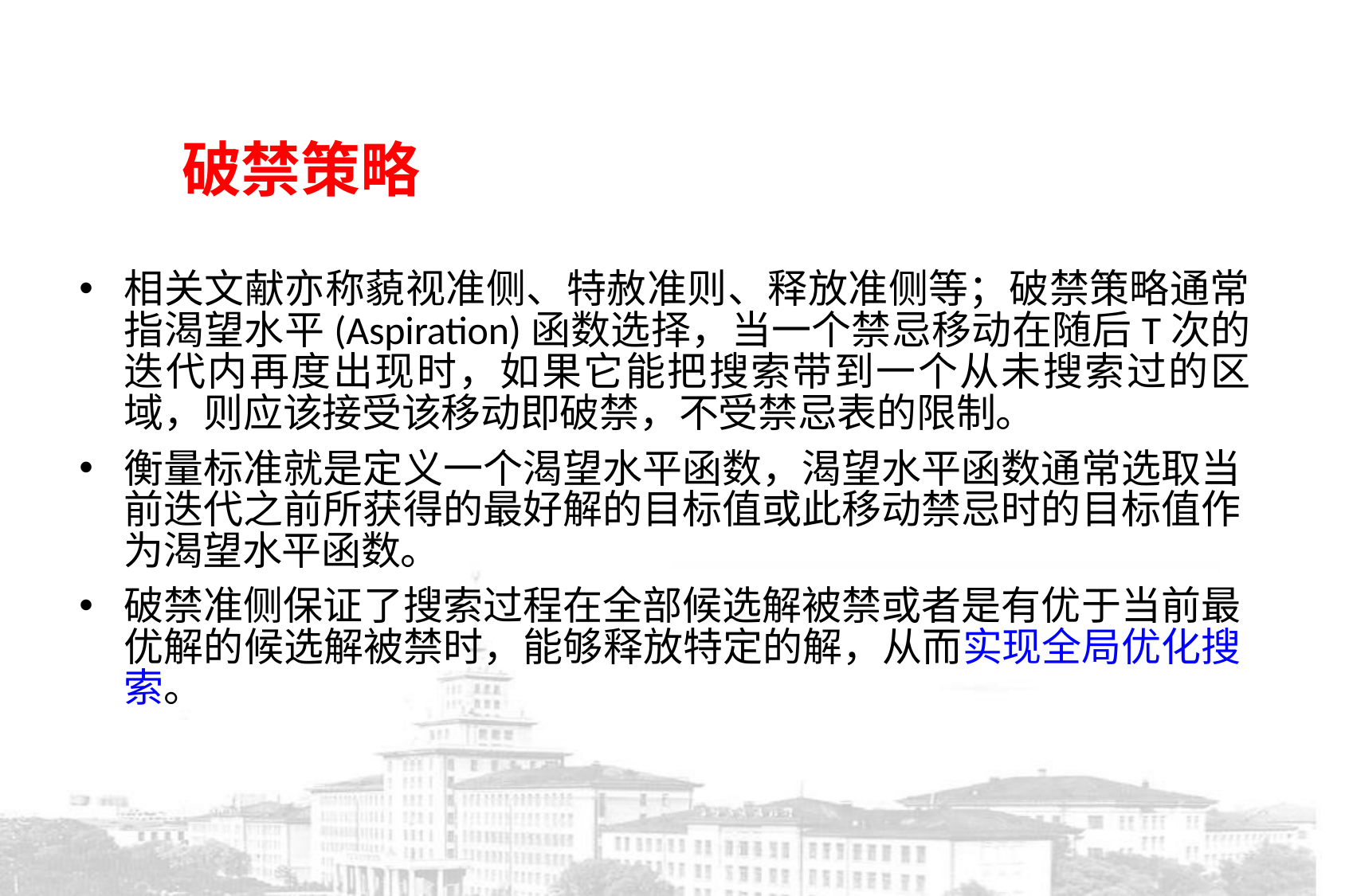

# 破禁策略
相关文献亦称藐视准侧、特赦准则、释放准侧等；破禁策略通常指渴望水平(Aspiration)函数选择，当一个禁忌移动在随后T次的迭代内再度出现时，如果它能把搜索带到一个从未搜索过的区域，则应该接受该移动即破禁，不受禁忌表的限制。
衡量标准就是定义一个渴望水平函数，渴望水平函数通常选取当前迭代之前所获得的最好解的目标值或此移动禁忌时的目标值作为渴望水平函数。
破禁准侧保证了搜索过程在全部候选解被禁或者是有优于当前最优解的候选解被禁时，能够释放特定的解，从而实现全局优化搜索。